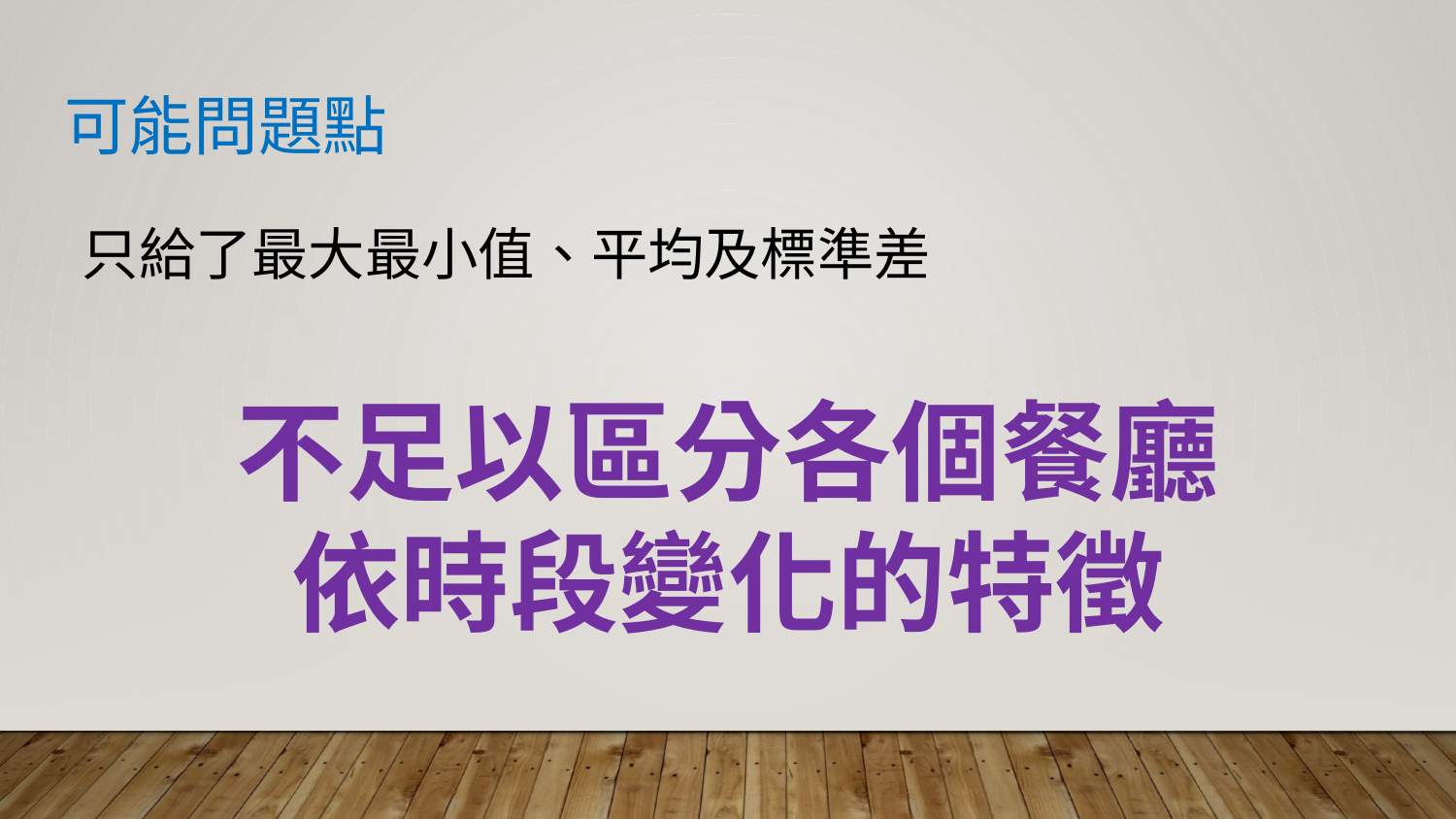

# 可能問題點
只給了最大最小值、平均及標準差
不足以區分各個餐廳
依時段變化的特徵